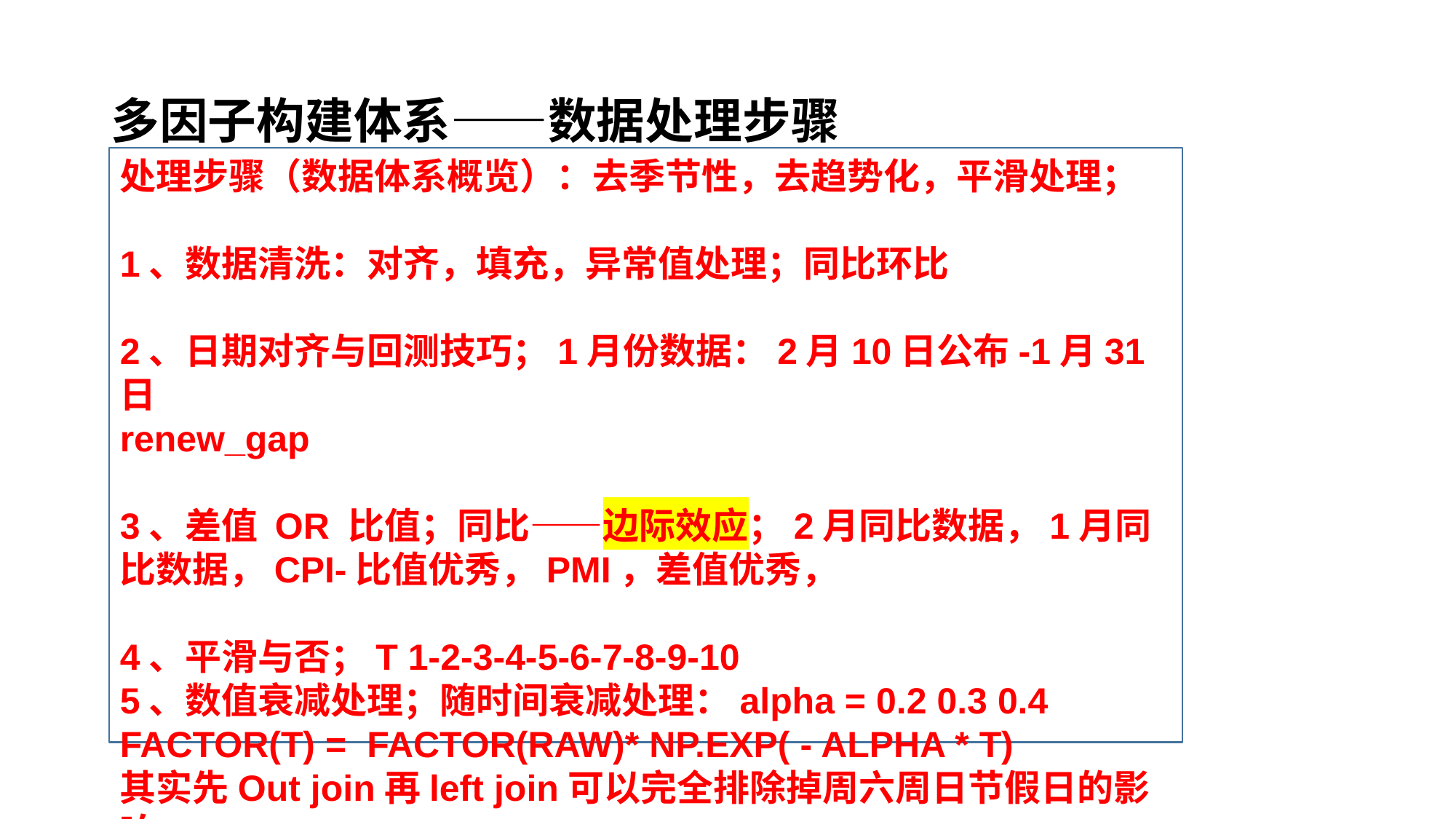

# 多因子构建体系——数据处理步骤
处理步骤（数据体系概览）：去季节性，去趋势化，平滑处理；

1、数据清洗：对齐，填充，异常值处理；同比环比

2、日期对齐与回测技巧；1月份数据：2月10日公布-1月31日
renew_gap

3、差值 OR 比值；同比——边际效应；2月同比数据，1月同比数据，CPI-比值优秀，PMI，差值优秀，

4、平滑与否；T 1-2-3-4-5-6-7-8-9-10
5、数值衰减处理；随时间衰减处理：alpha = 0.2 0.3 0.4
FACTOR(T) =  FACTOR(RAW)* NP.EXP( - ALPHA * T)
其实先Out join再left join可以完全排除掉周六周日节假日的影响